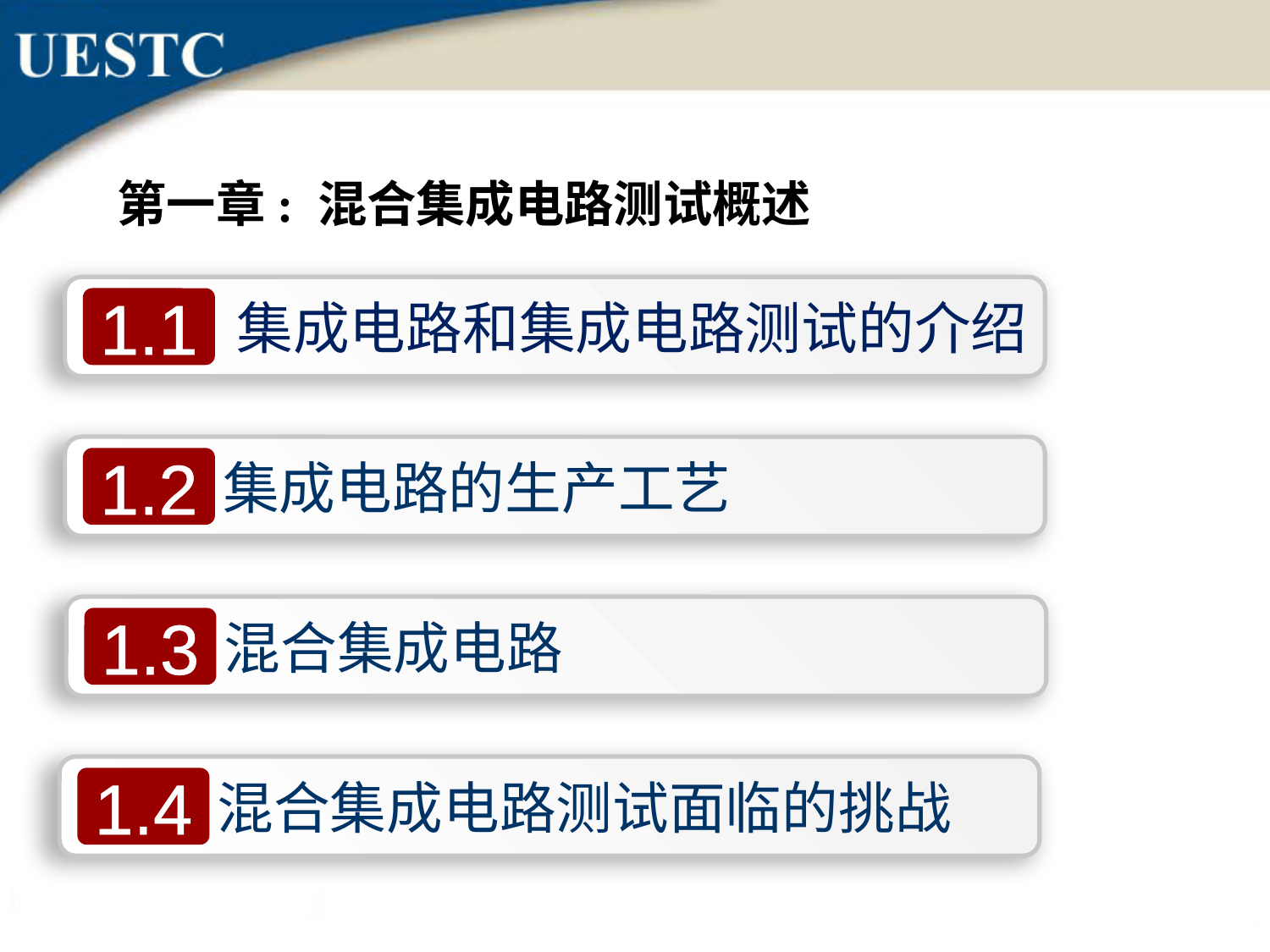

第一章: 混合集成电路测试概述
集成电路和集成电路测试的介绍
1.1
          集成电路的生产工艺
1.2
          混合集成电路
1.3
          混合集成电路测试面临的挑战
1.4